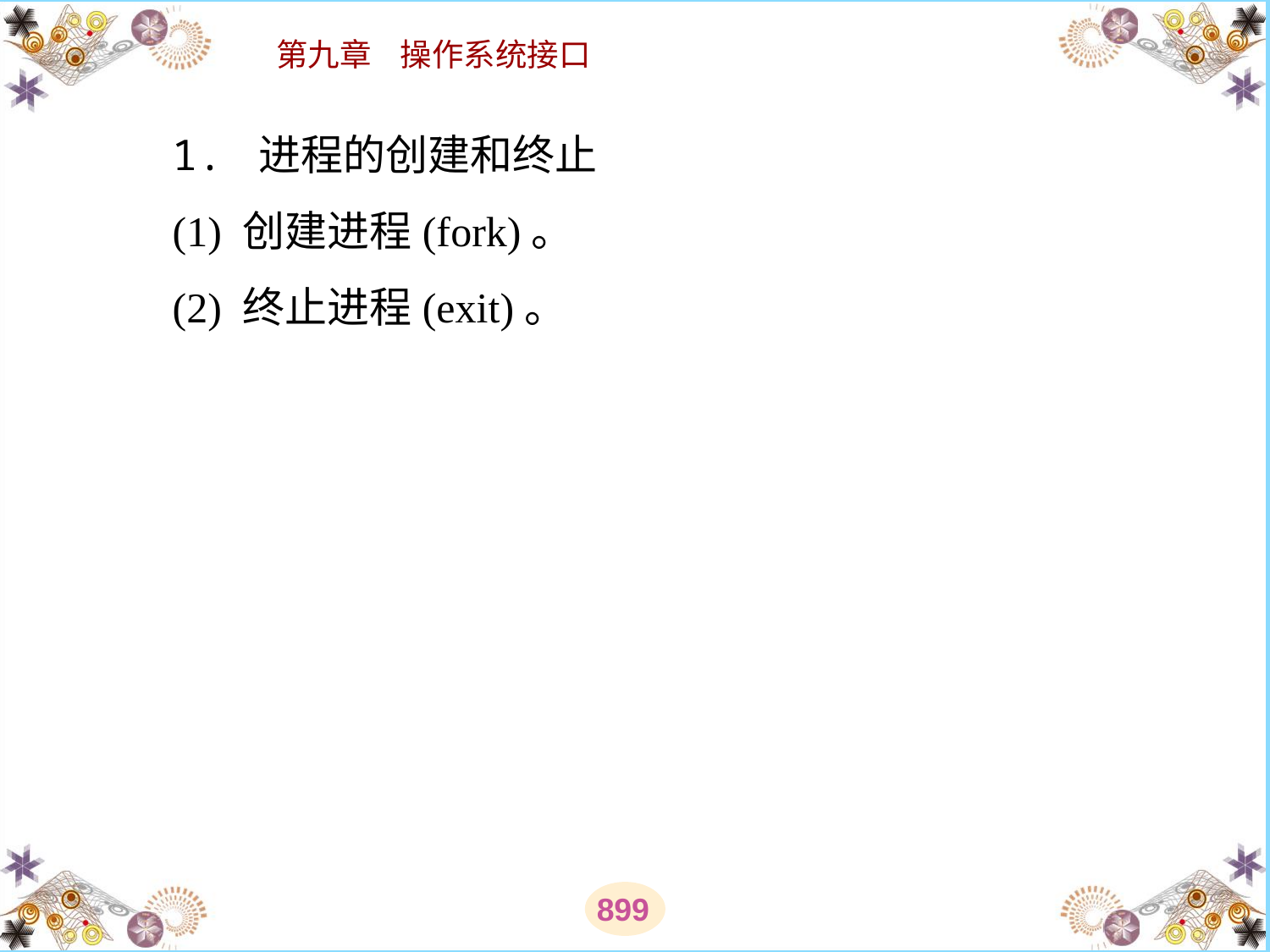

# 1. 进程的创建和终止 　　(1) 创建进程(fork)。 　　(2) 终止进程(exit)。